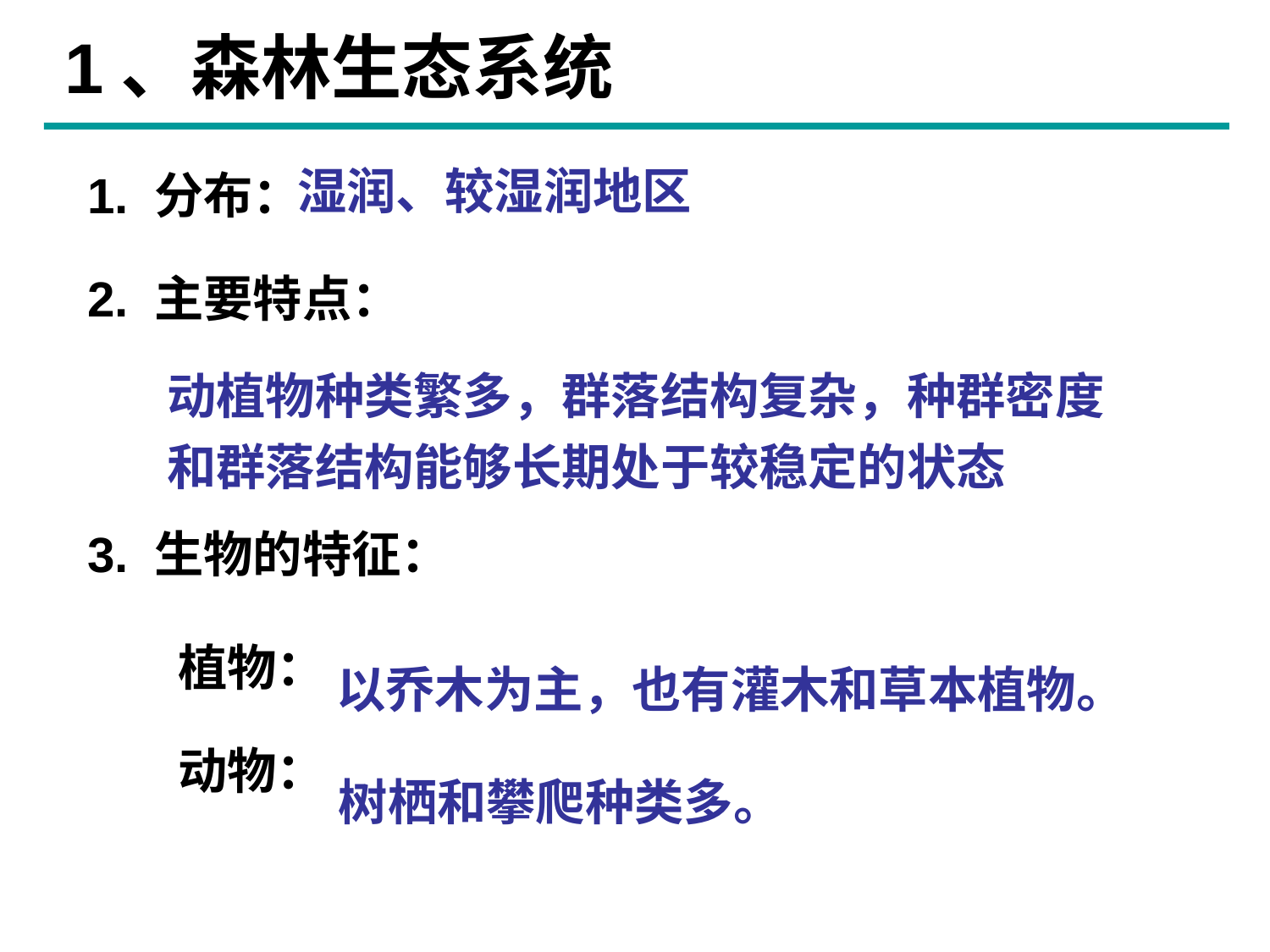

# 1、森林生态系统
1. 分布：
2. 主要特点：

3. 生物的特征：
       植物：
       动物：
湿润、较湿润地区
动植物种类繁多，群落结构复杂，种群密度和群落结构能够长期处于较稳定的状态
以乔木为主，也有灌木和草本植物。
树栖和攀爬种类多。